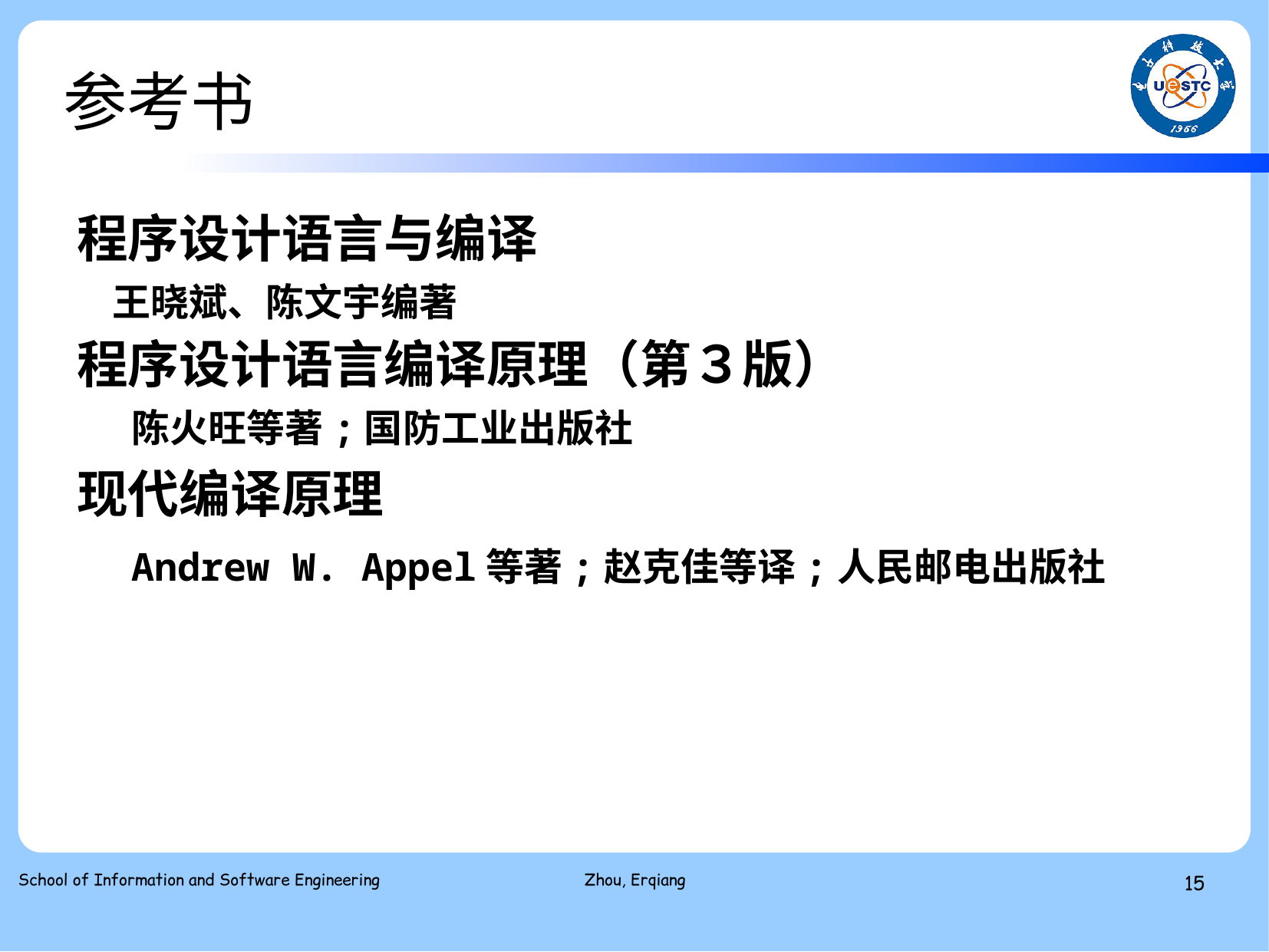

# 参考书
程序设计语言与编译
   王晓斌、陈文宇编著
程序设计语言编译原理（第３版）
陈火旺等著;国防工业出版社
现代编译原理
Andrew W. Appel等著;赵克佳等译;人民邮电出版社

School of Information and Software Engineering
Zhou, Erqiang
15